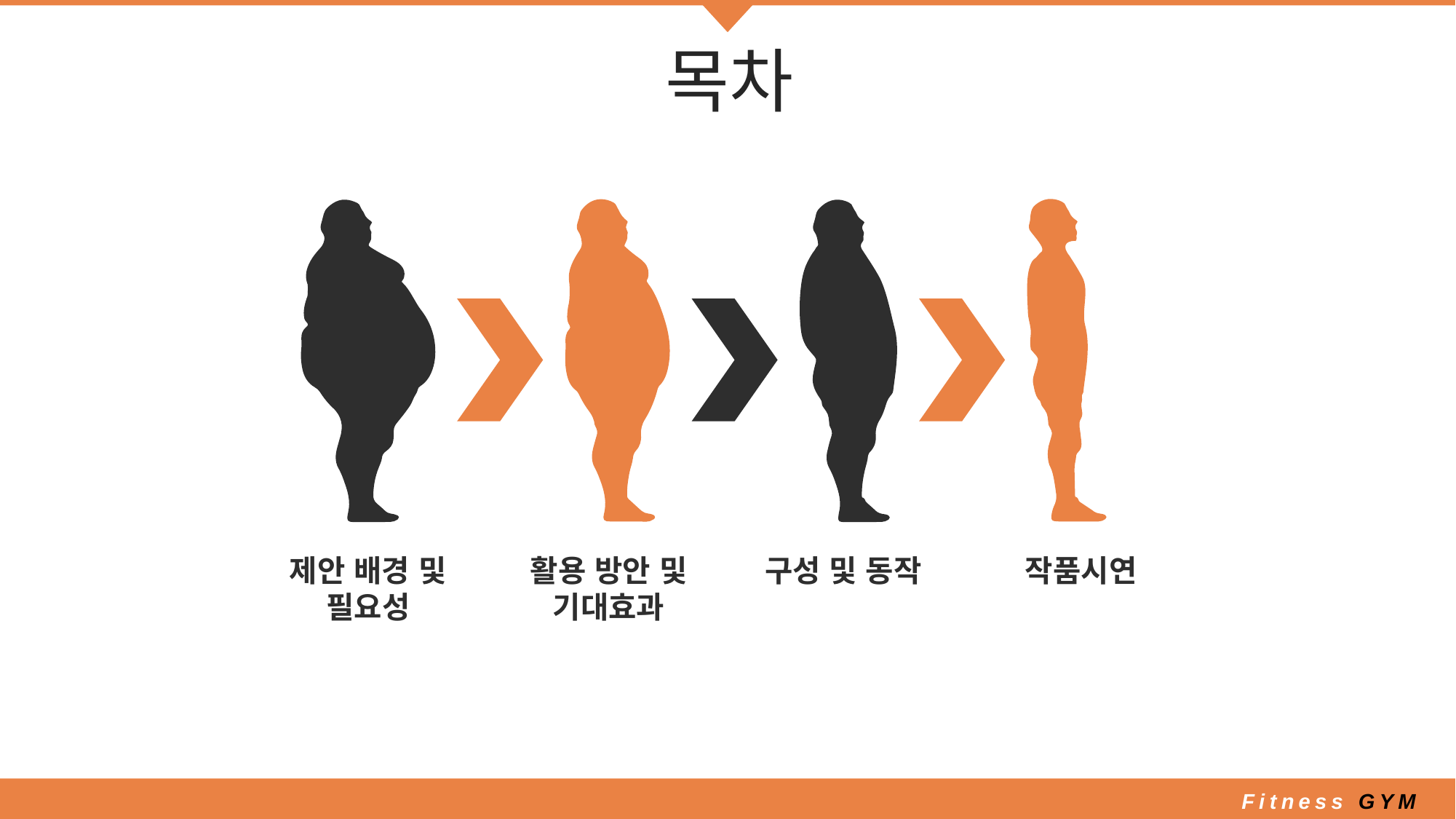

목차

제안 배경 및 필요성
활용 방안 및 기대효과
구성 및 동작
작품시연